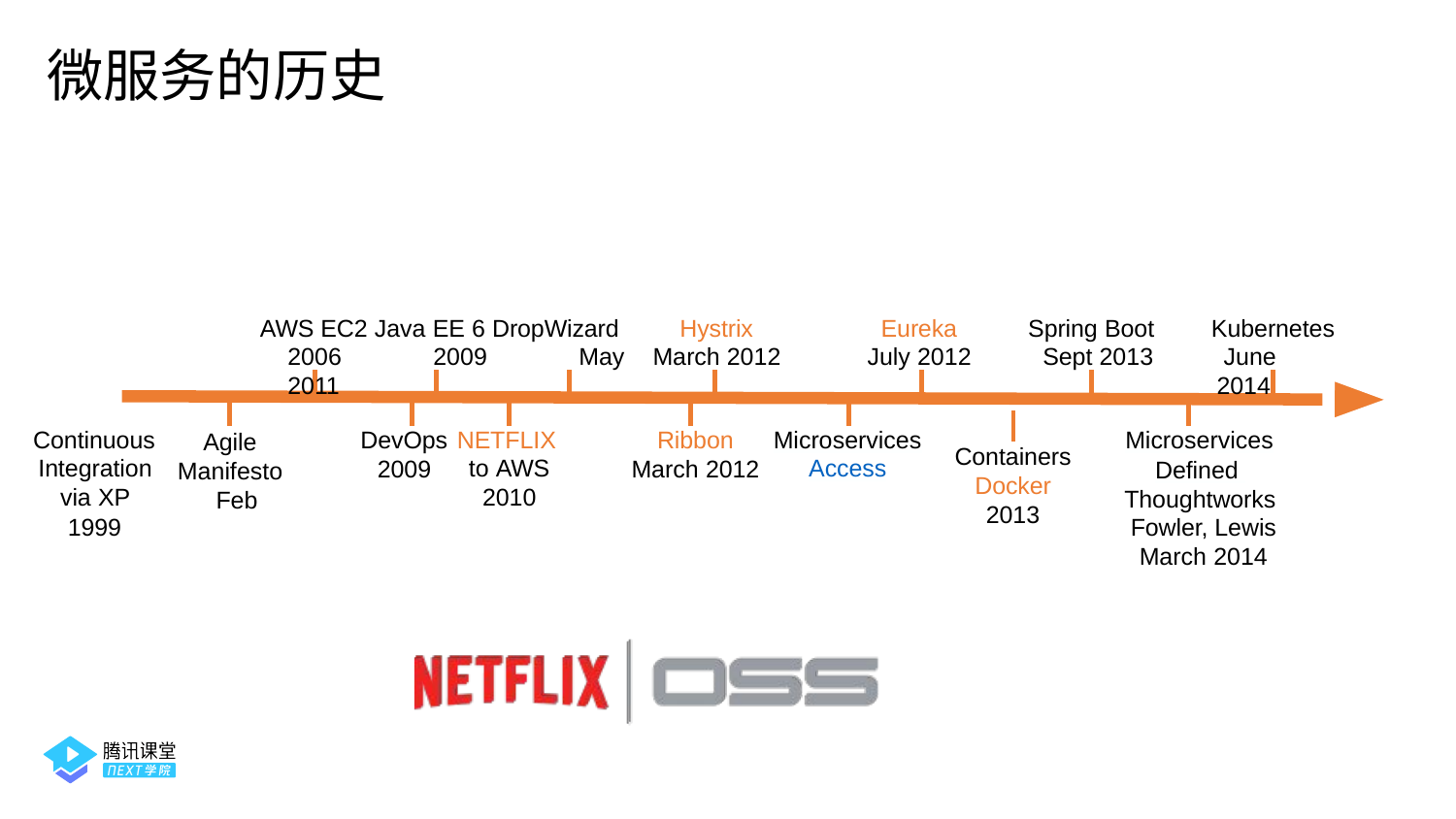

微服务的历史
AWS EC2 Java EE 6 DropWizard  2006	2009	May 2011
Eureka  July 2012
Spring Boot  Sept 2013
Kubernetes  June 2014
Hystrix  March 2012

Continuous
DevOps NETFLIX
Ribbon
Microservices
Microservices
Agile
Containers  Docker  2013
Defined  Thoughtworks  Fowler, Lewis  March 2014
| Integration via XP | Manifesto Feb | 2009 | to AWS 2010 | March 2012 | Access Thoughtworks |
| --- | --- | --- | --- | --- | --- |
| 1999 | 2001 |  |  |  | Radar |
|  |  |  |  |  | March 2012 |